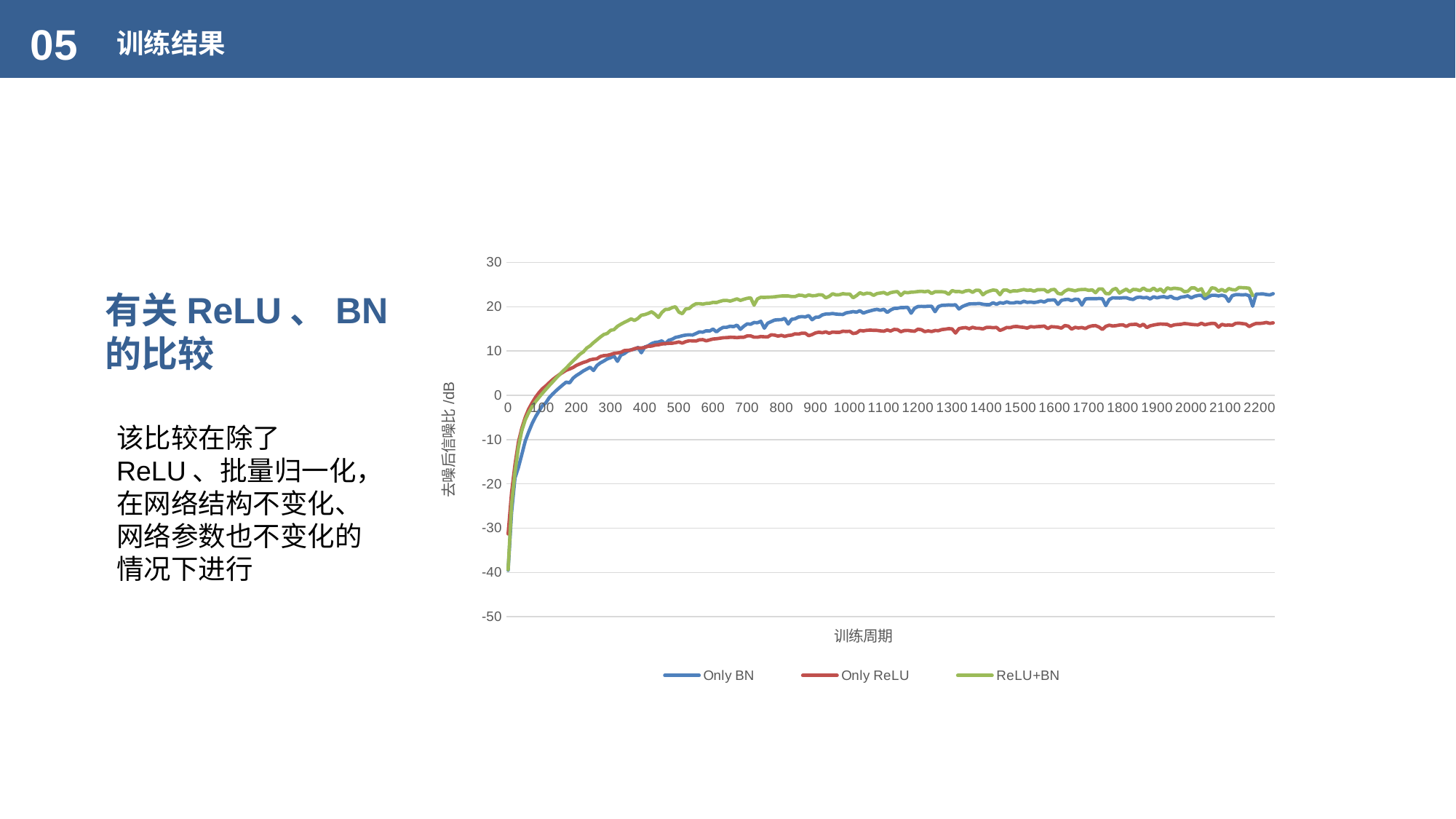

05
训练结果

### Chart

| Category |  |  |  |
|---|---|---|---|
| 0 | -39.497701017236494 | -31.29728851868489 | -39.36257608796255 |
| 10 | -26.44750309059242 | -21.9925288658461 | -24.708648492691808 |
| 20 | -18.678902914983237 | -15.71338163897375 | -17.414486061544153 |
| 30 | -16.302543509087442 | -10.58614620342784 | -11.731850473616138 |
| 40 | -13.376963639139007 | -7.441096785513198 | -7.979768570806671 |
| 50 | -10.33366190635592 | -4.986848864491672 | -5.540726167316048 |
| 60 | -8.281883034305261 | -3.1332818642835907 | -3.908066582519811 |
| 70 | -6.402910502744649 | -1.7118414453860988 | -2.567572766874452 |
| 80 | -4.877784643432551 | -0.4734520649106874 | -1.441999267054483 |
| 90 | -3.571604218584884 | 0.5743833404946459 | -0.49096747139155344 |
| 100 | -2.35916844450706 | 1.4579923674065203 | 0.43447165255404696 |
| 110 | -1.7216957077720365 | 2.1019247949617803 | 1.3196004236520609 |
| 120 | -0.5566140515304181 | 2.8345245816431124 | 2.174925723905445 |
| 130 | 0.2813220141317168 | 3.5361243424791153 | 2.9995010795864725 |
| 140 | 1.0173151839218988 | 4.129732464643107 | 3.846804318722074 |
| 150 | 1.7094821469975106 | 4.690605445007626 | 4.626071193344337 |
| 160 | 2.3596191370155513 | 5.181499969241515 | 5.452656244431625 |
| 170 | 2.9835661337899833 | 5.659521074489405 | 6.149582797636816 |
| 180 | 2.823730938324835 | 5.947720056876723 | 6.98460124473867 |
| 190 | 3.8692051314037186 | 6.28307769275664 | 7.758998280872359 |
| 200 | 4.485530331682517 | 6.771726378404356 | 8.501121519784398 |
| 210 | 4.968898274560928 | 7.100258381929998 | 9.277189570225703 |
| 220 | 5.5109523621898155 | 7.423836688119218 | 9.800054842605105 |
| 230 | 5.913537075366556 | 7.655545711453108 | 10.661538521546882 |
| 240 | 6.338991042612823 | 8.02562284235475 | 11.182507958253014 |
| 250 | 5.609344477311154 | 8.170976627006324 | 11.895837994008783 |
| 260 | 6.739791174648284 | 8.26849288696604 | 12.528402036395196 |
| 270 | 7.325509721803867 | 8.766620961997667 | 13.161866234548308 |
| 280 | 7.738816279455066 | 8.963377345171732 | 13.72787883005824 |
| 290 | 8.217788463146476 | 9.017630283893922 | 13.975292437257004 |
| 300 | 8.4911814133585 | 9.217963216868862 | 14.679635842358392 |
| 310 | 8.884065436109562 | 9.476960984362496 | 14.832100061552683 |
| 320 | 7.671302605963241 | 9.56266041104047 | 15.58672827845786 |
| 330 | 9.056080666075676 | 9.698461474495872 | 16.049358128117014 |
| 340 | 9.413422864340962 | 10.098547492676959 | 16.46660769990389 |
| 350 | 9.97668774805081 | 10.171637501621465 | 16.83292871558736 |
| 360 | 10.287484359659816 | 10.217326873726174 | 17.259014643112504 |
| 370 | 10.421643671008356 | 10.547500714864935 | 16.90258771893547 |
| 380 | 10.8003625290091 | 10.68871804662076 | 17.3697064288431 |
| 390 | 9.618755739638248 | 10.692393806966953 | 18.08589108243106 |
| 400 | 10.928465826285406 | 10.821943190389726 | 18.229956661292334 |
| 410 | 11.169694962819833 | 11.089077009868024 | 18.496731207667708 |
| 420 | 11.681570498794219 | 11.114532310819838 | 18.866582527458526 |
| 430 | 11.957838282685636 | 11.330816924958349 | 18.328988846878755 |
| 440 | 12.037913551599162 | 11.406227628700062 | 17.578779409180058 |
| 450 | 12.292428856991704 | 11.596737588414008 | 18.701232089908807 |
| 460 | 11.620292250041205 | 11.670895562417744 | 19.388552521151535 |
| 470 | 12.42849583779957 | 11.726395666555426 | 19.427861166508393 |
| 480 | 12.649235040986682 | 11.763799125894552 | 19.813678874249312 |
| 490 | 13.07418954512264 | 11.884011488537283 | 19.992541417578483 |
| 500 | 13.229683463192558 | 12.047298630457197 | 18.79118481236671 |
| 510 | 13.456127549144751 | 11.79188053013171 | 18.420252627040547 |
| 520 | 13.600514557656636 | 12.12649339686234 | 19.49499056758009 |
| 530 | 13.668533633046525 | 12.314065596241592 | 19.599710982992516 |
| 540 | 13.612068236788478 | 12.301820012321205 | 20.252702551742058 |
| 550 | 13.963510290890559 | 12.263119576523485 | 20.675302874587675 |
| 560 | 14.317294658715689 | 12.537153845845705 | 20.697420409160987 |
| 570 | 14.259476408704856 | 12.577492304111011 | 20.592171946183214 |
| 580 | 14.57794510206665 | 12.305699556579125 | 20.747745645242386 |
| 590 | 14.52966053599976 | 12.519266928423063 | 20.781352182539102 |
| 600 | 14.960241092893721 | 12.716817860412565 | 20.98832259763409 |
| 610 | 14.320533412500723 | 12.781581574480608 | 20.95072753973629 |
| 620 | 14.942601752953195 | 12.88852103456578 | 21.215911935425716 |
| 630 | 15.348961481112674 | 13.002239803496016 | 21.420513754754946 |
| 640 | 15.362238802002526 | 13.03344392642919 | 21.437872087495435 |
| 650 | 15.605407274879264 | 13.106972169675624 | 21.269081514873815 |
| 660 | 15.50174490930948 | 13.085661352493535 | 21.51505173796002 |
| 670 | 15.848345394600843 | 13.034275987895299 | 21.776577878448123 |
| 680 | 14.899985580891089 | 13.103736264068921 | 21.43333776280462 |
| 690 | 15.602770623188713 | 13.114407333392666 | 21.683975605291263 |
| 700 | 16.137861469855665 | 13.417777813919809 | 21.901383644325648 |
| 710 | 16.04523814573263 | 13.420635750223175 | 22.020763841001415 |
| 720 | 16.437642785720342 | 13.140179812002291 | 20.354873550682868 |
| 730 | 16.402780656308195 | 13.127974911406374 | 21.783442985875546 |
| 740 | 16.706051922741032 | 13.2771058235216 | 22.145488800401093 |
| 750 | 15.154095774542878 | 13.214924501795695 | 22.105893032677727 |
| 760 | 16.286882385751994 | 13.18965569219613 | 22.14962977115117 |
| 770 | 16.63628050397366 | 13.664250823263433 | 22.181584951988057 |
| 780 | 16.993880839424456 | 13.605591205066162 | 22.240771021384 |
| 790 | 17.068393671984772 | 13.366927394022913 | 22.343599756843364 |
| 800 | 17.08052603394986 | 13.540203100685384 | 22.423240420625 |
| 810 | 17.36848266077694 | 13.310664817308542 | 22.457961276084202 |
| 820 | 16.09734402808551 | 13.514348381512713 | 22.43874057803772 |
| 830 | 17.168713920249626 | 13.59201781496364 | 22.301002258117965 |
| 840 | 17.28065666569822 | 13.882266091671111 | 22.30369736792024 |
| 850 | 17.668512690389292 | 13.821730172910286 | 22.59567587229955 |
| 860 | 17.788199629544753 | 14.029710445222923 | 22.57812765884033 |
| 870 | 17.69842760758086 | 14.033243774389852 | 22.335566447202876 |
| 880 | 17.997919527969295 | 13.463118456348798 | 22.668261405350094 |
| 890 | 17.067712793620295 | 13.717841875262984 | 22.487525282452626 |
| 900 | 17.61984628595565 | 14.09877018626337 | 22.510622705861934 |
| 910 | 17.668451889526633 | 14.254344946112727 | 22.713228625311807 |
| 920 | 18.162697472574656 | 14.127033857727673 | 22.660282346264275 |
| 930 | 18.35863805467205 | 14.332465197264465 | 22.01957642955401 |
| 940 | 18.36980325017498 | 14.006280208604618 | 22.344901748427276 |
| 950 | 18.47891376347725 | 14.287925429641232 | 22.926185008154867 |
| 960 | 18.338473905537388 | 14.224096788558642 | 22.67958515223677 |
| 970 | 18.288082375057467 | 14.218441224688556 | 22.705877766915666 |
| 980 | 18.2470643642796 | 14.479115604614554 | 22.950852846835808 |
| 990 | 18.62942304680935 | 14.421468778580365 | 22.840238892265763 |
| 1000 | 18.74795640510915 | 14.466700425015613 | 22.871817987540005 |
| 1010 | 18.90587191582634 | 13.947715537003251 | 22.02757368577617 |
| 1020 | 18.776275585978333 | 14.091852877424621 | 22.50964950189436 |
| 1030 | 19.11024409091484 | 14.63757264657701 | 23.163740993278466 |
| 1040 | 18.560594382125227 | 14.544216751550996 | 22.834616421861078 |
| 1050 | 18.855968776100806 | 14.675757796203904 | 23.055730837262445 |
| 1060 | 19.06644981721167 | 14.714327912819245 | 23.01829771832385 |
| 1070 | 19.268575526269977 | 14.675901396670755 | 22.573474317317512 |
| 1080 | 19.41409838236507 | 14.659976221048954 | 22.975422924887013 |
| 1090 | 19.191940819861067 | 14.552070274479114 | 23.092228486576026 |
| 1100 | 19.43988113298641 | 14.481081214498202 | 23.21682384894245 |
| 1110 | 18.719946565246975 | 14.772143125806078 | 22.825620692836953 |
| 1120 | 19.25849364872614 | 14.515833542655043 | 23.181692379341236 |
| 1130 | 19.63416744569066 | 14.888867428581511 | 23.335640266000077 |
| 1140 | 19.654573411838545 | 14.833708491943522 | 23.421801743724586 |
| 1150 | 19.813808598617197 | 14.363024515740912 | 22.558212462710785 |
| 1160 | 19.823777222677602 | 14.617936570406183 | 23.2707159447309 |
| 1170 | 19.872734687996385 | 14.660692943659337 | 23.15399785816952 |
| 1180 | 18.546333280664527 | 14.5406814469973 | 23.286683901886565 |
| 1190 | 19.667294128147716 | 14.467471472915847 | 23.33174937459866 |
| 1200 | 20.05136354022825 | 14.928471675857725 | 23.433522718051165 |
| 1210 | 20.08275090563881 | 14.818659384623366 | 23.4947439179278 |
| 1220 | 20.044380263589517 | 14.385771718659868 | 23.3830347968861 |
| 1230 | 20.111486149405344 | 14.558089037945727 | 23.527028783701383 |
| 1240 | 20.115890609041813 | 14.396889569971727 | 22.984388349773 |
| 1250 | 18.88503922966739 | 14.635857183546609 | 23.38918046915711 |
| 1260 | 20.052776870793885 | 14.5925114137784 | 23.378985727388716 |
| 1270 | 20.318487369059408 | 14.848637231221321 | 23.387105329235105 |
| 1280 | 20.351836690405385 | 14.929580536427082 | 23.291270931967315 |
| 1290 | 20.413304721642 | 15.057527893709693 | 22.825125280531463 |
| 1300 | 20.369105717783302 | 14.994659248344266 | 23.646544860650348 |
| 1310 | 20.442026855102302 | 14.060625750760973 | 23.4118434841485 |
| 1320 | 19.492102391424364 | 15.057752974096454 | 23.4552956542501 |
| 1330 | 20.044247049531187 | 15.223790749834492 | 23.274057893767225 |
| 1340 | 20.371456959958948 | 15.29628557691086 | 23.57862330181321 |
| 1350 | 20.642545776253243 | 15.027868364186194 | 23.688636341635153 |
| 1360 | 20.658229747793012 | 15.345781044138064 | 23.25826739847489 |
| 1370 | 20.675832921727356 | 15.158572939553189 | 23.73671833109839 |
| 1380 | 20.739140607596624 | 15.137497297126687 | 23.696442224957117 |
| 1390 | 20.557690963891897 | 14.994361314471645 | 22.707162813108134 |
| 1400 | 20.477506978459626 | 15.316281811782073 | 23.269615121696724 |
| 1410 | 20.47805309833848 | 15.360218719246674 | 23.562489538937786 |
| 1420 | 20.903494452829193 | 15.264187278846412 | 23.7847196078417 |
| 1430 | 20.556631091228464 | 15.343919865153989 | 23.669283703327736 |
| 1440 | 20.92247183766432 | 14.654531061073763 | 22.72015063510303 |
| 1450 | 20.794863241809317 | 14.941343169781975 | 23.757692639996257 |
| 1460 | 21.091627935974827 | 15.320224724942001 | 23.783326308485332 |
| 1470 | 20.852349084143086 | 15.27595058013162 | 23.398034747549687 |
| 1480 | 20.85506885782721 | 15.51256953222853 | 23.607607295921756 |
| 1490 | 21.03297479118681 | 15.543775596081556 | 23.565426171444003 |
| 1500 | 20.881932108131657 | 15.415395614833308 | 23.723095862845764 |
| 1510 | 21.229673902498398 | 15.343144491598453 | 23.877216484368937 |
| 1520 | 20.998263484298505 | 15.176352593188673 | 23.69508329423661 |
| 1530 | 21.062925880850578 | 15.512016122158245 | 23.779946437394706 |
| 1540 | 20.953286012609983 | 15.418992709876893 | 23.499025776961577 |
| 1550 | 21.078923117127964 | 15.513439247870144 | 23.842100053191764 |
| 1560 | 21.28480255859631 | 15.552428581278665 | 23.851056855925513 |
| 1570 | 21.056053273545384 | 15.637430499826742 | 23.862503630278947 |
| 1580 | 21.482449905748133 | 15.080741866471076 | 23.308789727735004 |
| 1590 | 21.51282714550515 | 15.501508024640493 | 23.824934603967755 |
| 1600 | 21.55944161112716 | 15.448372559512691 | 23.916177757599804 |
| 1610 | 20.534826437997058 | 15.38340018988503 | 23.018072592725485 |
| 1620 | 21.435807894471118 | 15.174831541492175 | 22.851826039271522 |
| 1630 | 21.6066265168714 | 15.747201137100564 | 23.51752544720664 |
| 1640 | 21.68140172235564 | 15.626689563337763 | 23.912329901761066 |
| 1650 | 21.357698865471658 | 14.942305599329176 | 23.77411157419299 |
| 1660 | 21.69345728917367 | 15.35284163951168 | 23.600522745089954 |
| 1670 | 21.6713065972909 | 15.213167115932865 | 23.821744292797426 |
| 1680 | 20.38938881469345 | 15.31087288283232 | 23.895129003987755 |
| 1690 | 21.754928169384403 | 15.081042778108388 | 23.90517949839678 |
| 1700 | 21.828395237535695 | 15.48462689697149 | 23.700256479654307 |
| 1710 | 21.82093877987642 | 15.686817011342274 | 23.80911804618144 |
| 1720 | 21.813358071946922 | 15.740462003962683 | 23.166736677061227 |
| 1730 | 21.865905281395335 | 15.418836283460225 | 24.023920547719726 |
| 1740 | 21.816918873662736 | 14.876587744591554 | 24.011628169762986 |
| 1750 | 20.251379099873432 | 15.57182986977579 | 22.987023702726663 |
| 1760 | 21.632418388947805 | 15.83143335461293 | 22.94063889068176 |
| 1770 | 22.015162689250175 | 15.664019281937696 | 23.855951914983756 |
| 1780 | 21.992560734362847 | 15.727323558322121 | 24.145140360614885 |
| 1790 | 21.955015484164534 | 15.874352303669262 | 23.08630820827103 |
| 1800 | 22.01887409355425 | 15.91955547523499 | 23.561251256865315 |
| 1810 | 22.036918719316763 | 15.556956971729578 | 23.970227492847297 |
| 1820 | 21.778383103612725 | 15.959832782884941 | 23.371186320842643 |
| 1830 | 21.639570621261477 | 16.01226470729818 | 23.9148048134347 |
| 1840 | 22.077951333888276 | 16.042044402228075 | 23.875828976946288 |
| 1850 | 22.18262432023035 | 15.621003848783017 | 23.633284480907335 |
| 1860 | 22.008963834790663 | 16.049274027306705 | 24.21718493293438 |
| 1870 | 22.10955893092318 | 15.309250860744015 | 23.722627906537067 |
| 1880 | 21.75629085018641 | 15.688833824448494 | 23.68152591700754 |
| 1890 | 22.240856793292977 | 15.872456765917827 | 24.19855352621129 |
| 1900 | 22.005206575635718 | 16.00556786353735 | 23.604495804201235 |
| 1910 | 22.201183483149222 | 16.109699612338698 | 24.015667580308005 |
| 1920 | 22.289522859998915 | 16.055415527449522 | 23.285987349702545 |
| 1930 | 22.027339351812806 | 16.028945536751692 | 24.26779425622961 |
| 1940 | 22.371957853912917 | 15.632539322016132 | 24.00023537640065 |
| 1950 | 21.901482626566946 | 15.900271973804124 | 24.19578159490888 |
| 1960 | 21.823554351913206 | 15.990852956839614 | 24.105268362454492 |
| 1970 | 22.16084065989072 | 16.036416187138908 | 23.978584053004475 |
| 1980 | 22.25983319291949 | 16.218267189808095 | 23.381860959276068 |
| 1990 | 22.468520880620282 | 16.13463349350291 | 23.486602316490504 |
| 2000 | 21.992894161347095 | 16.01913433487773 | 24.238749096411524 |
| 2010 | 22.356924007430763 | 15.95367529184079 | 24.254070588008364 |
| 2020 | 22.545411064077705 | 15.906308981807554 | 23.676606722896423 |
| 2030 | 22.58603157033109 | 16.281352448367134 | 24.068838542419893 |
| 2040 | 21.781295023070587 | 15.927181366539644 | 22.517013170932177 |
| 2050 | 22.228514350730592 | 16.113850291836496 | 23.068269637856808 |
| 2060 | 22.58139183396505 | 16.243515139262335 | 24.276810856470945 |
| 2070 | 22.593496037890905 | 16.215694990103774 | 24.148537187675384 |
| 2080 | 22.443813942657606 | 15.40320785112447 | 23.523170527299456 |
| 2090 | 22.597641765866513 | 16.026261029897874 | 23.90725749723396 |
| 2100 | 22.377759103168554 | 15.820122320193997 | 23.427896249754916 |
| 2110 | 21.213244454435774 | 15.897709581581513 | 24.106586687314206 |
| 2120 | 22.48990817237101 | 15.798116249467295 | 23.8483936156696 |
| 2130 | 22.717232570983953 | 16.23955993350644 | 23.791115259949834 |
| 2140 | 22.7275498738218 | 16.29310777652329 | 24.355210716633636 |
| 2150 | 22.672064393508645 | 16.190014800988447 | 24.305744443795167 |
| 2160 | 22.739932300601765 | 16.09742859562442 | 24.266624518211813 |
| 2170 | 22.488125356106078 | 15.524199296163562 | 24.182600173335963 |
| 2180 | 20.111539848877605 | 15.95325940253982 | 22.542604390877354 |
| 2190 | 22.85028019294723 | 16.235778377758482 | None |
| 2200 | 22.869493979001557 | 16.219725107830577 | None |
| 2210 | 22.903271629235945 | 16.299337632385722 | None |
| 2220 | 22.758484477854036 | 16.45671282693785 | None |
| 2230 | 22.660840461836727 | 16.24274115292767 | None |
| 2240 | 22.951690589195767 | 16.365484565284344 | None |
有关ReLU、BN
的比较
该比较在除了ReLU、批量归一化，在网络结构不变化、网络参数也不变化的情况下进行